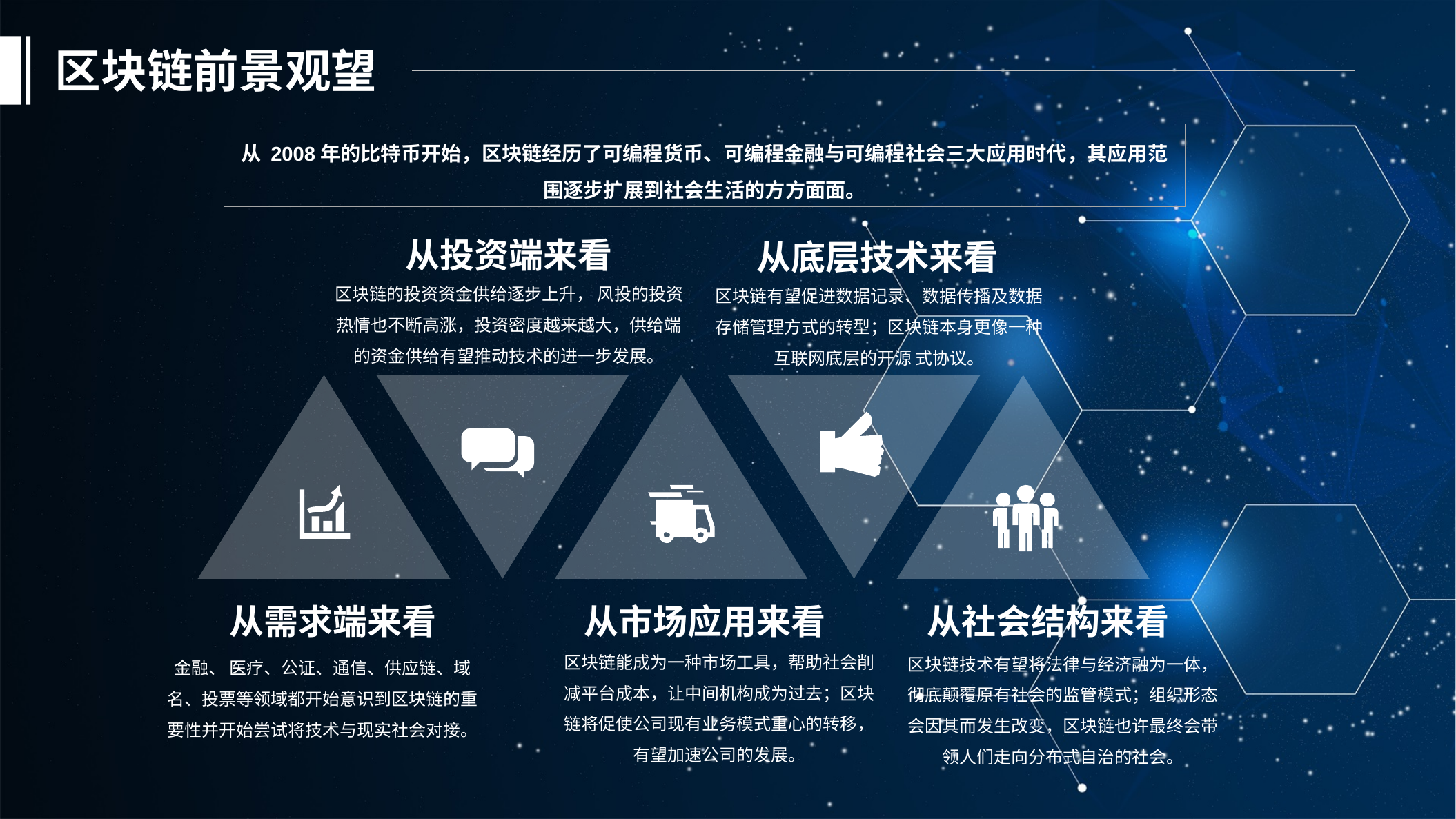

区块链前景观望
从 2008年的比特币开始，区块链经历了可编程货币、可编程金融与可编程社会三大应用时代，其应用范围逐步扩展到社会生活的方方面面。
从投资端来看
区块链的投资资金供给逐步上升， 风投的投资热情也不断高涨，投资密度越来越大，供给端的资金供给有望推动技术的进一步发展。
从底层技术来看
区块链有望促进数据记录、数据传播及数据存储管理方式的转型；区块链本身更像一种互联网底层的开源 式协议。

从市场应用来看
区块链能成为一种市场工具，帮助社会削减平台成本，让中间机构成为过去；区块链将促使公司现有业务模式重心的转移，有望加速公司的发展。
从社会结构来看
区块链技术有望将法律与经济融为一体，彻底颠覆原有社会的监管模式；组织形态会因其而发生改变，区块链也许最终会带领人们走向分布式自治的社会。
从需求端来看
金融、 医疗、公证、通信、供应链、域名、投票等领域都开始意识到区块链的重要性并开始尝试将技术与现实社会对接。